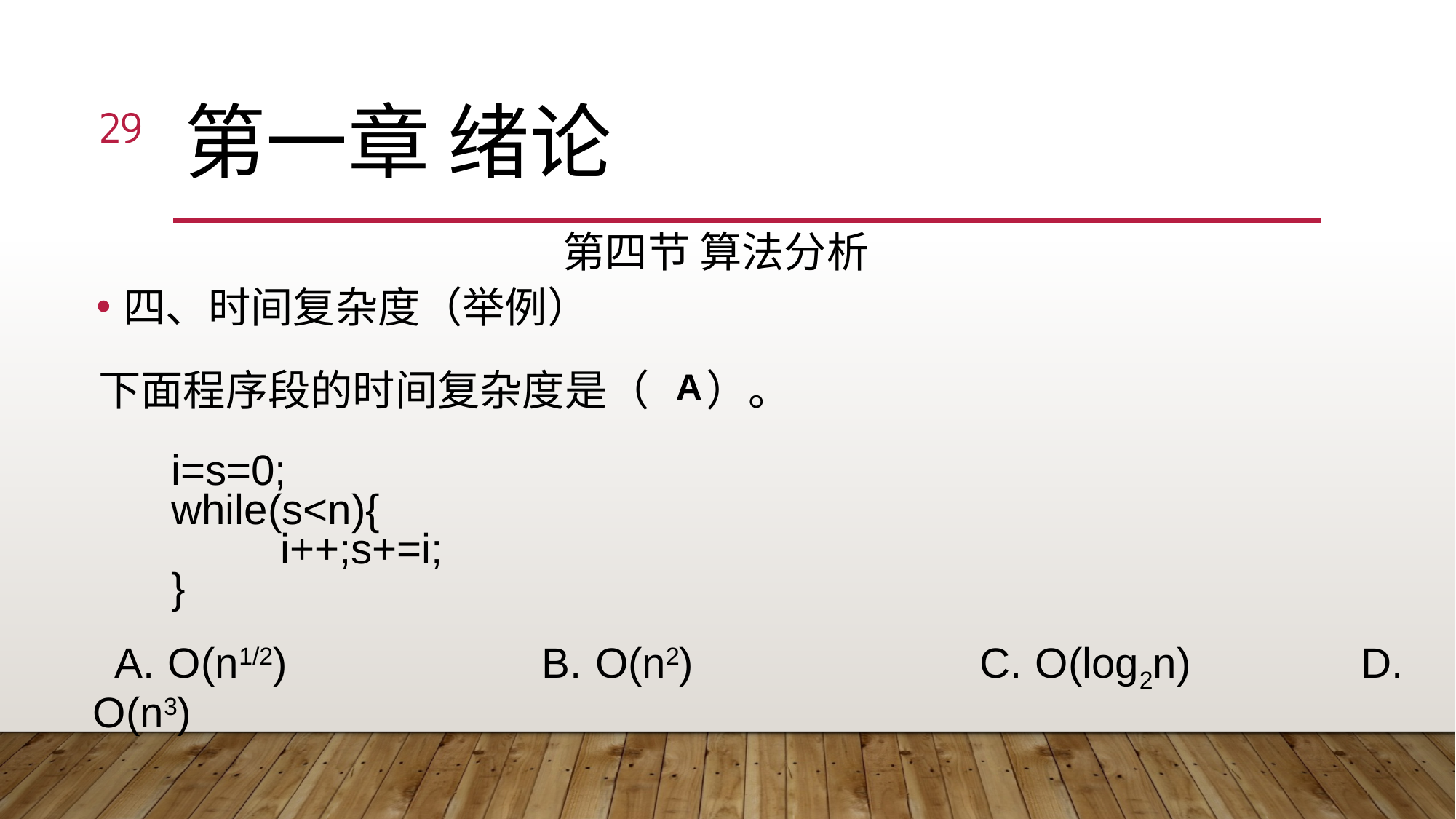

29
# 第一章 绪论
第四节 算法分析
四、时间复杂度（举例）
A
下面程序段的时间复杂度是（      ）。

	i=s=0;
	while(s<n){
		i++;s+=i;
	}

    A. O(n1/2)    		B. O(n2)			C. O(log2n)		    D. O(n3)